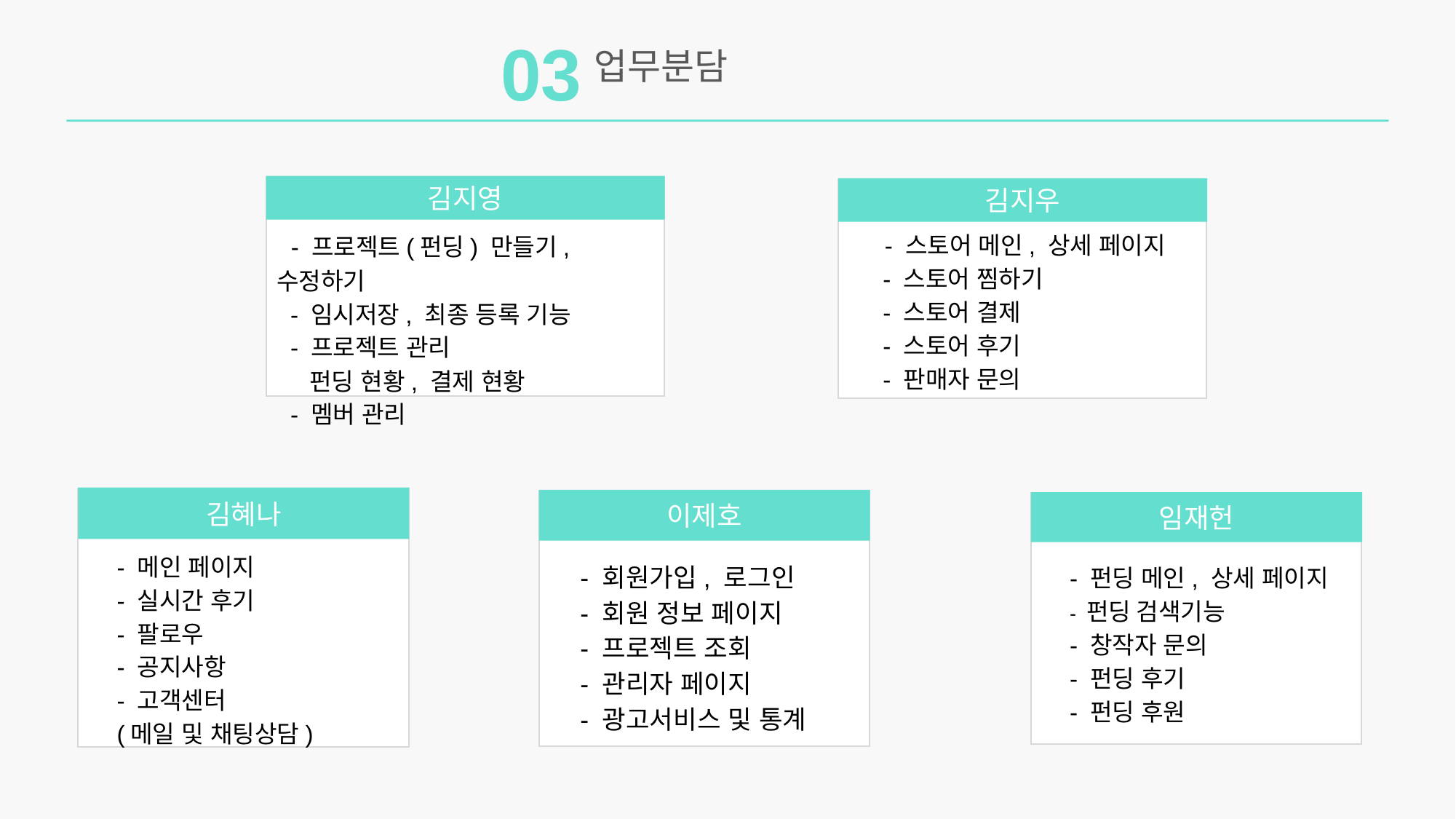

03
업무분담

김지영

김지우

     - 스토어 메인, 상세 페이지
     - 스토어 찜하기
     - 스토어 결제
     - 스토어 후기
     - 판매자 문의
  - 프로젝트(펀딩) 만들기,수정하기
  - 임시저장, 최종 등록 기능
  - 프로젝트 관리
    펀딩 현황, 결제 현황
  - 멤버 관리

김지영
설명을 입력하세요
김혜나

이제호

임재헌

- 메인 페이지
- 실시간 후기
- 팔로우
- 공지사항
- 고객센터
(메일 및 채팅상담)
- 회원가입, 로그인
- 회원 정보 페이지
- 프로젝트 조회
- 관리자 페이지
- 광고서비스 및 통계

- 펀딩 메인, 상세 페이지
- 펀딩 검색기능
- 창작자 문의
- 펀딩 후기
- 펀딩 후원